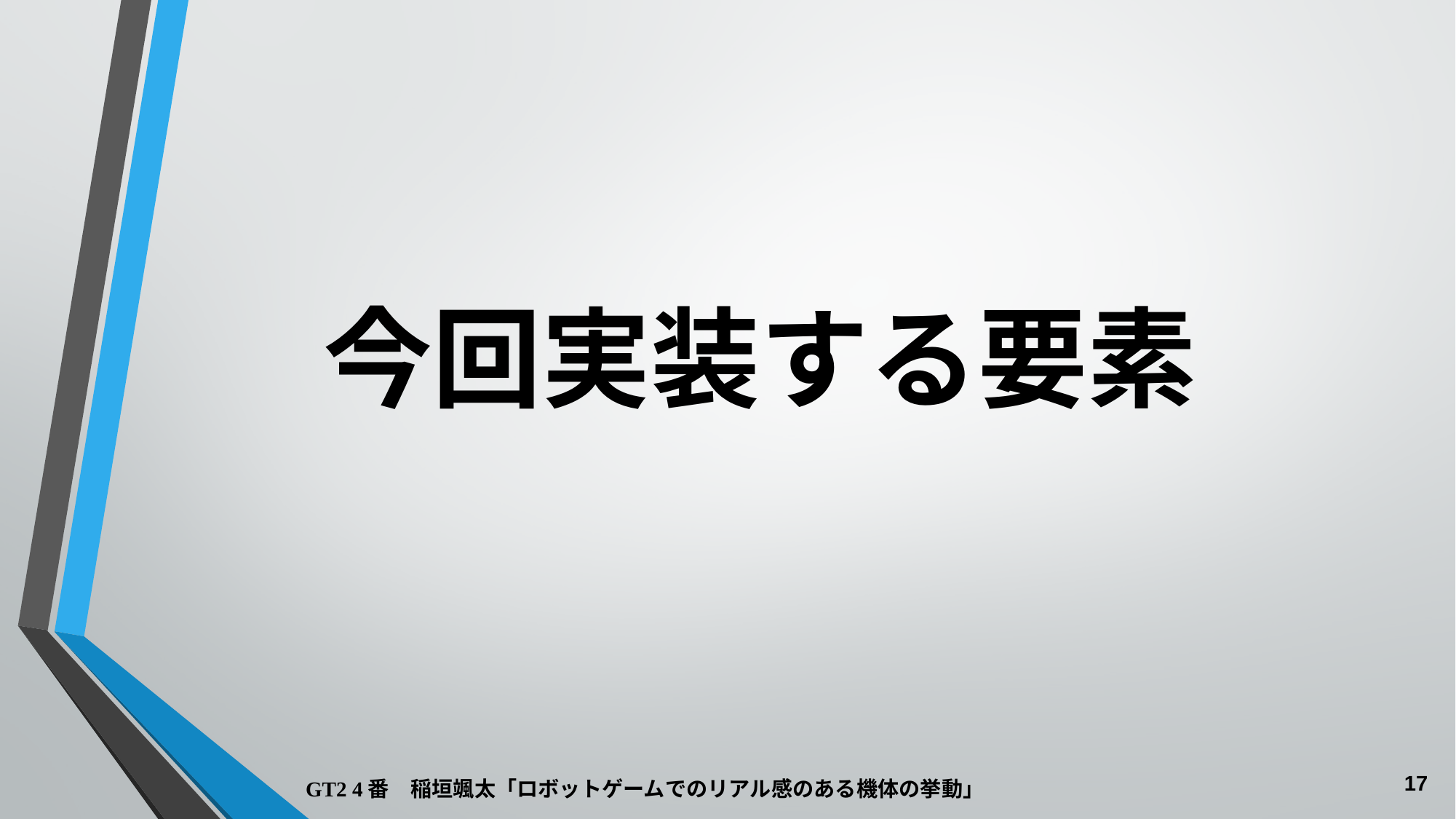

今回実装する要素
17
# GT2 4番　稲垣颯太「ロボットゲームでのリアル感のある機体の挙動」